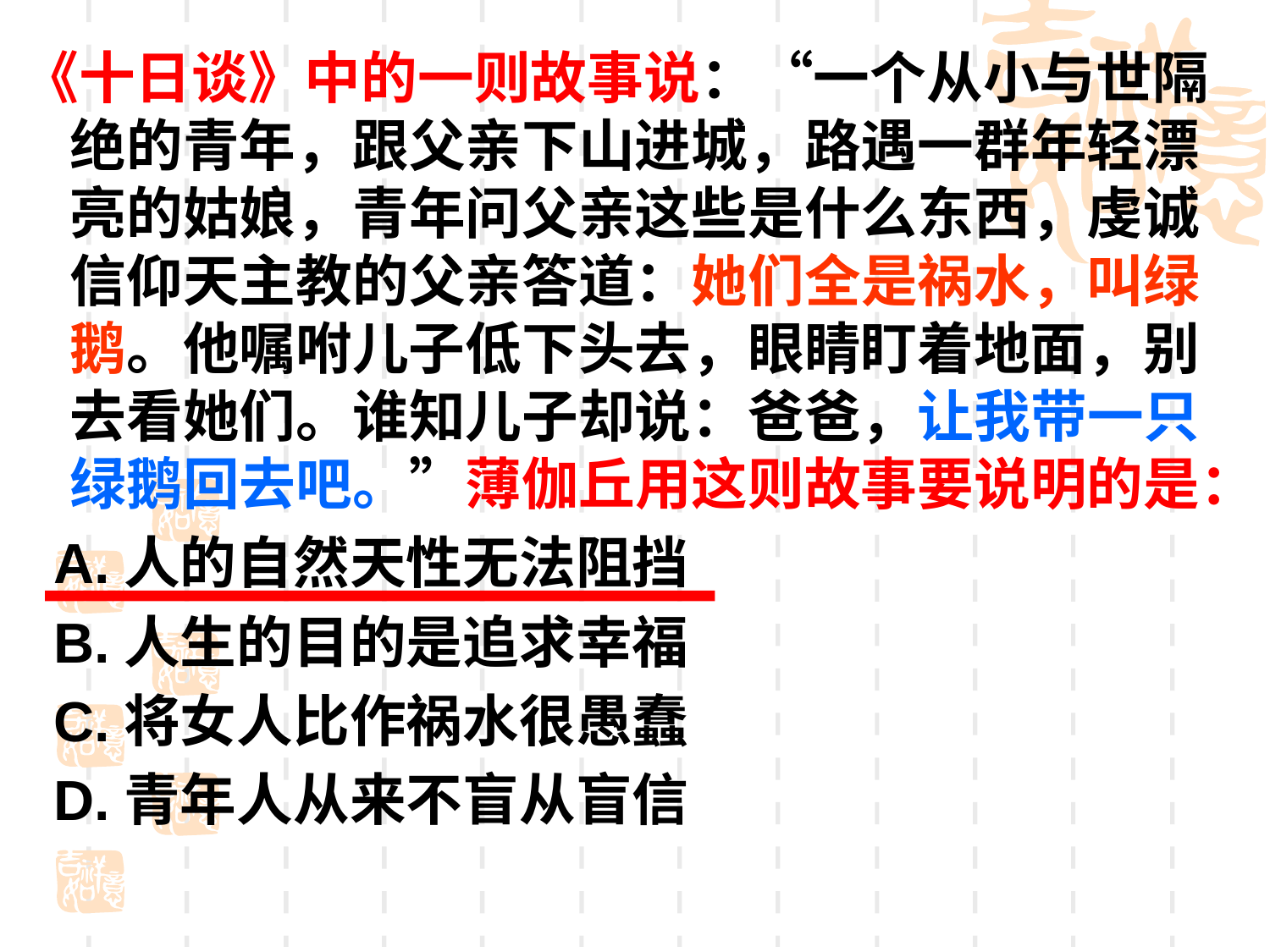

《十日谈》中的一则故事说：“一个从小与世隔绝的青年，跟父亲下山进城，路遇一群年轻漂亮的姑娘，青年问父亲这些是什么东西，虔诚信仰天主教的父亲答道：她们全是祸水，叫绿鹅。他嘱咐儿子低下头去，眼睛盯着地面，别去看她们。谁知儿子却说：爸爸，让我带一只绿鹅回去吧。”薄伽丘用这则故事要说明的是：
  A.人的自然天性无法阻挡
  B.人生的目的是追求幸福
  C.将女人比作祸水很愚蠢
  D.青年人从来不盲从盲信